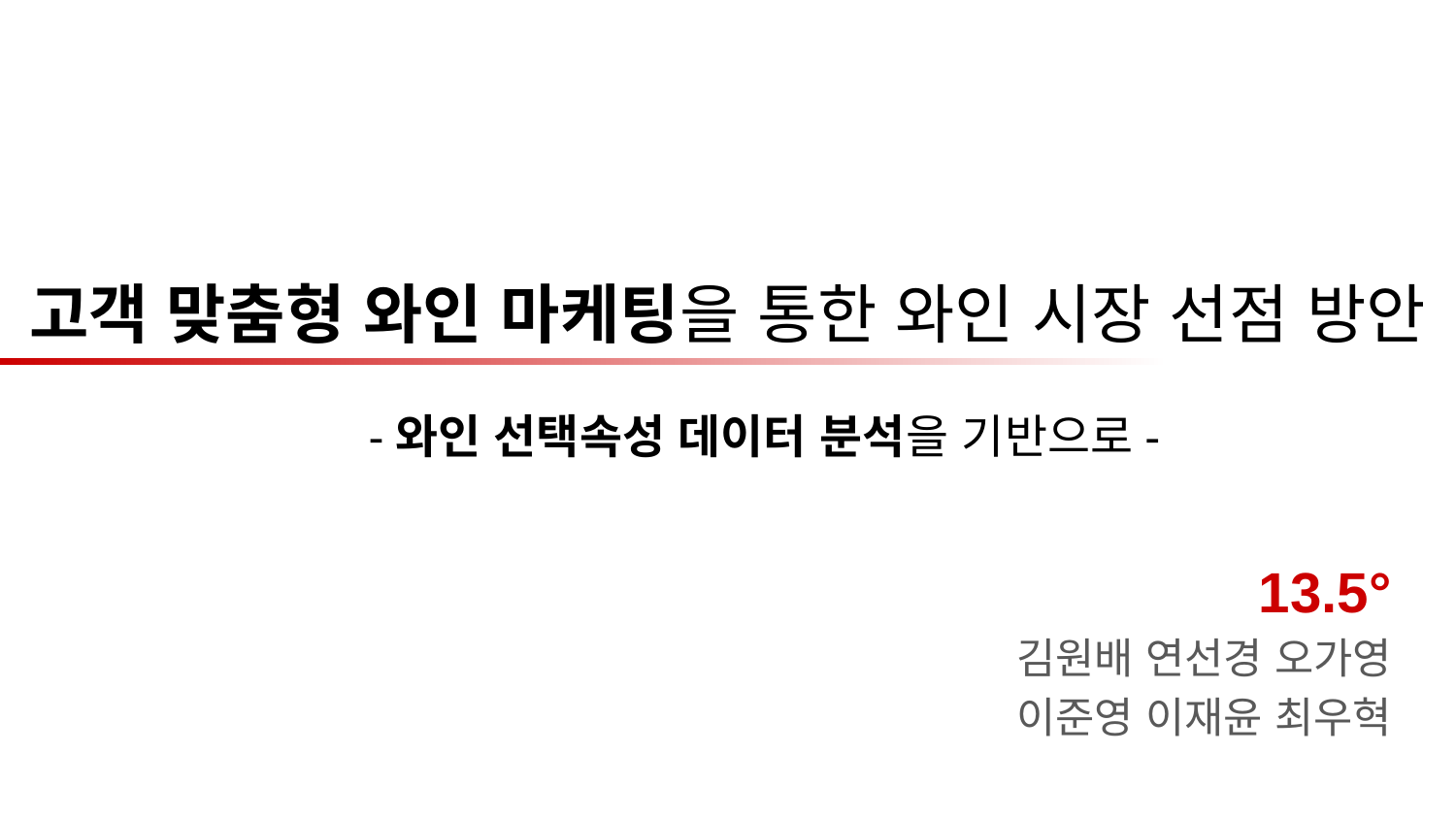

# 고객 맞춤형 와인 마케팅을 통한 와인 시장 선점 방안

-와인 선택속성 데이터 분석을 기반으로-

13.5°
김원배 연선경 오가영
이준영 이재윤 최우혁